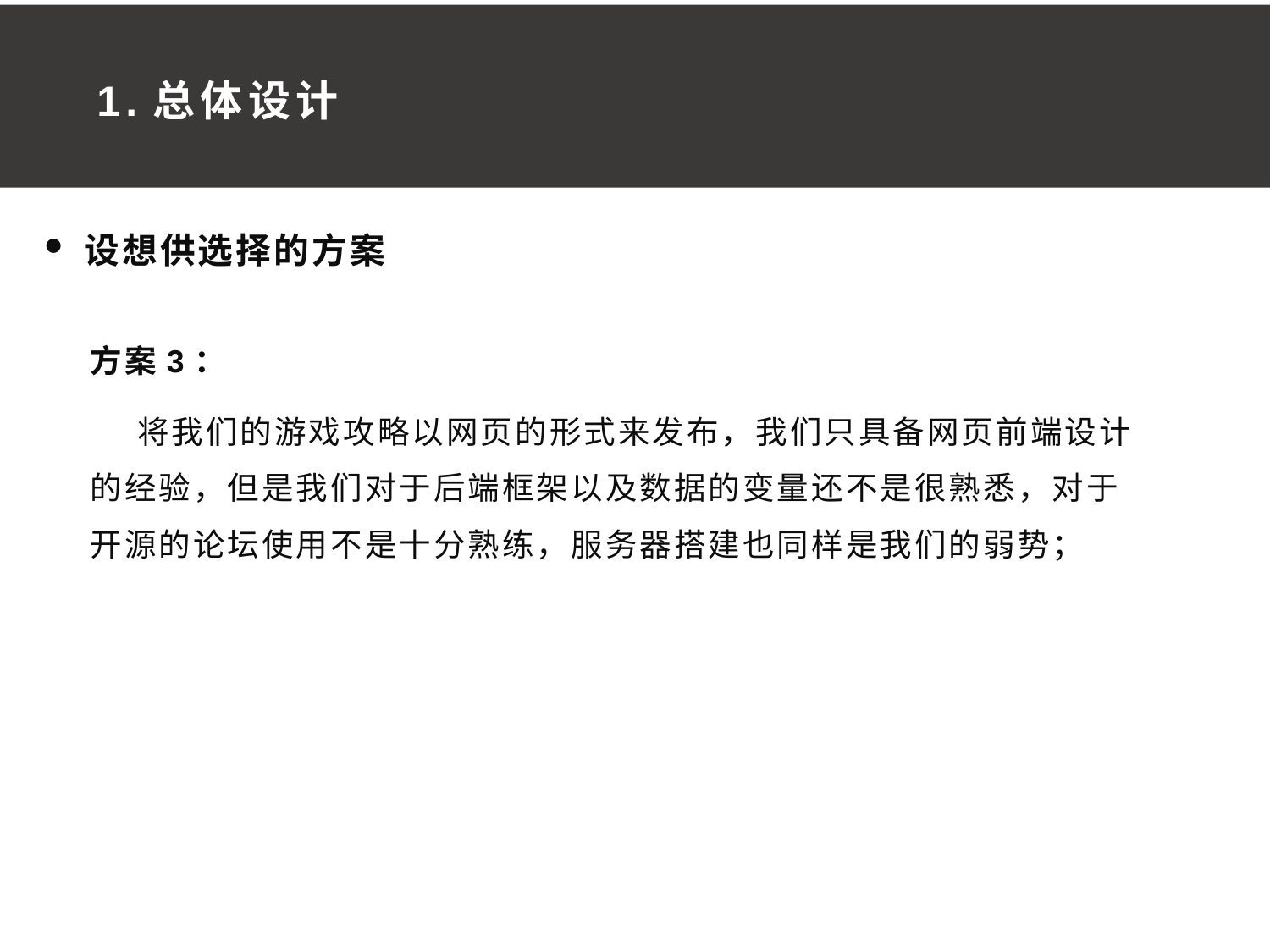

1.总体设计
设想供选择的方案
方案3：
    将我们的游戏攻略以网页的形式来发布，我们只具备网页前端设计的经验，但是我们对于后端框架以及数据的变量还不是很熟悉，对于开源的论坛使用不是十分熟练，服务器搭建也同样是我们的弱势；